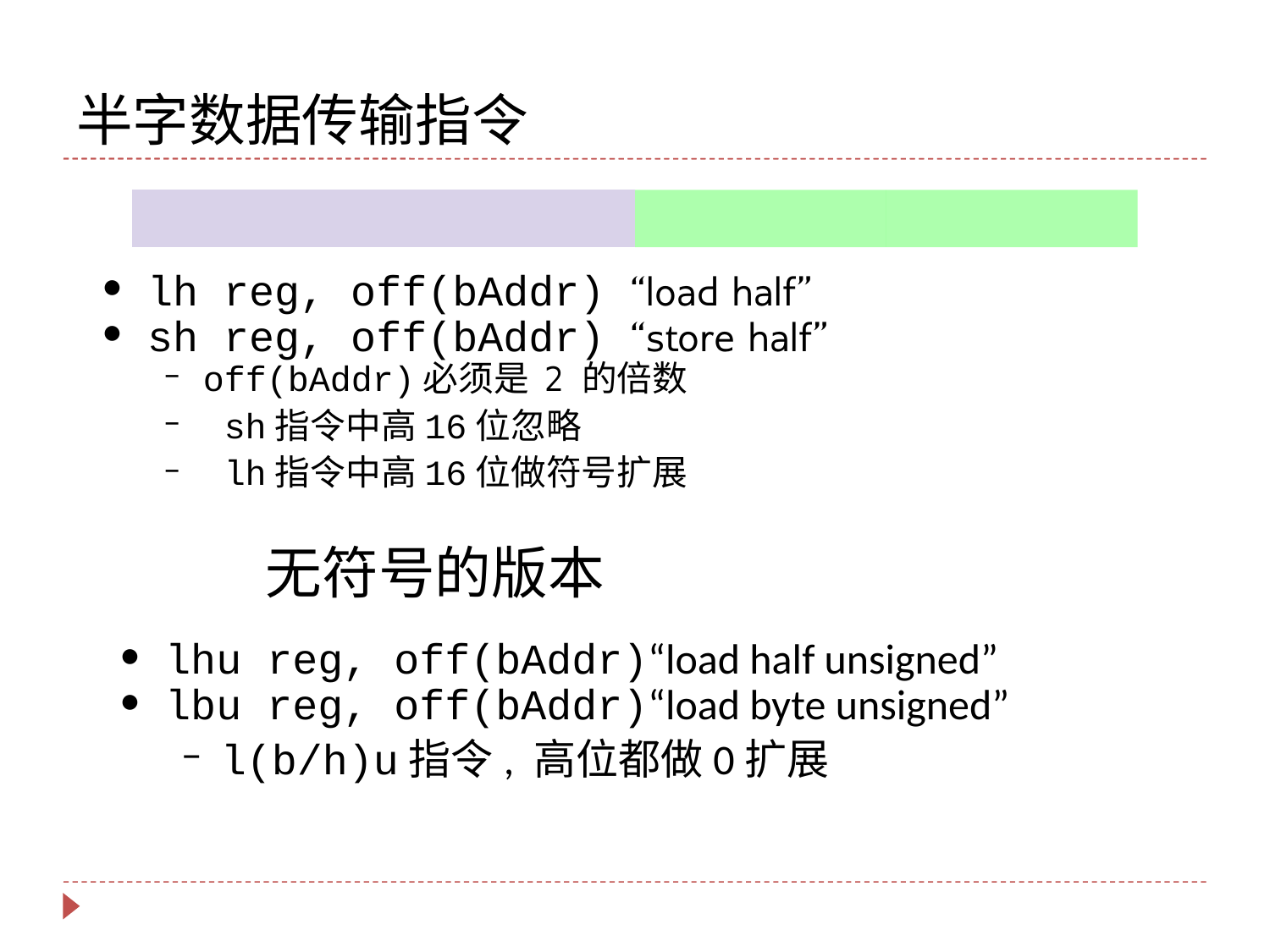

# 半字数据传输指令
|  |  |  |  |
| --- | --- | --- | --- |
lh reg, off(bAddr) “load half”
sh reg, off(bAddr) “store half”
off(bAddr)必须是 2 的倍数
  sh指令中高16位忽略
 lh指令中高16位做符号扩展
无符号的版本
lhu reg, off(bAddr)“load half unsigned”
lbu reg, off(bAddr)“load byte unsigned”
l(b/h)u指令, 高位都做0扩展